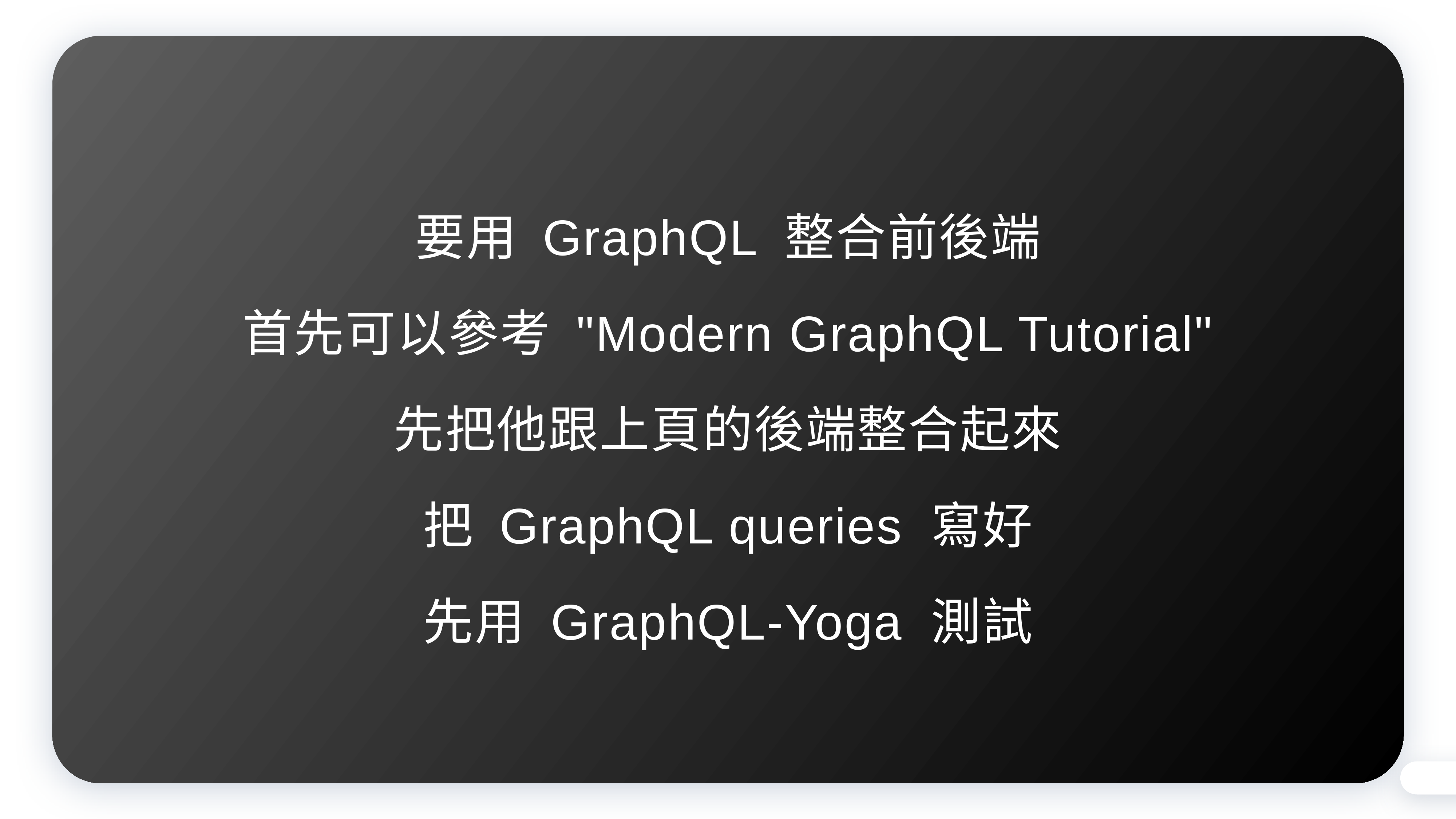

要用 GraphQL 整合前後端
首先可以參考 "Modern GraphQL Tutorial"
先把他跟上頁的後端整合起來
把 GraphQL queries 寫好
先用 GraphQL-Yoga 測試
5